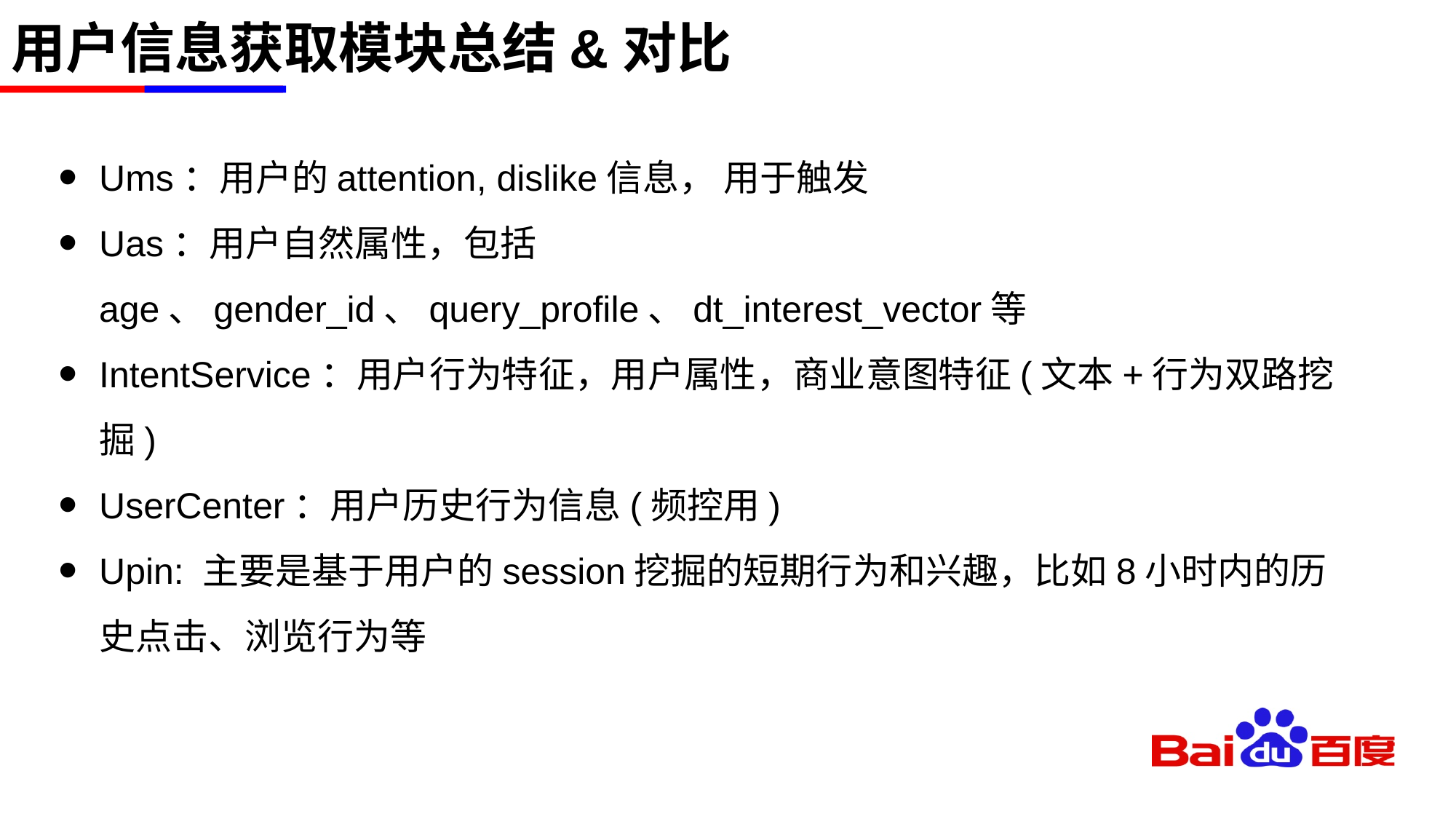

# 用户信息获取模块总结&对比
Ums：用户的attention, dislike信息， 用于触发
Uas：用户自然属性，包括age、gender_id、query_profile、dt_interest_vector等
IntentService：用户行为特征，用户属性，商业意图特征(文本+行为双路挖掘)
UserCenter：用户历史行为信息(频控用)
Upin: 主要是基于用户的session挖掘的短期行为和兴趣，比如8小时内的历史点击、浏览行为等